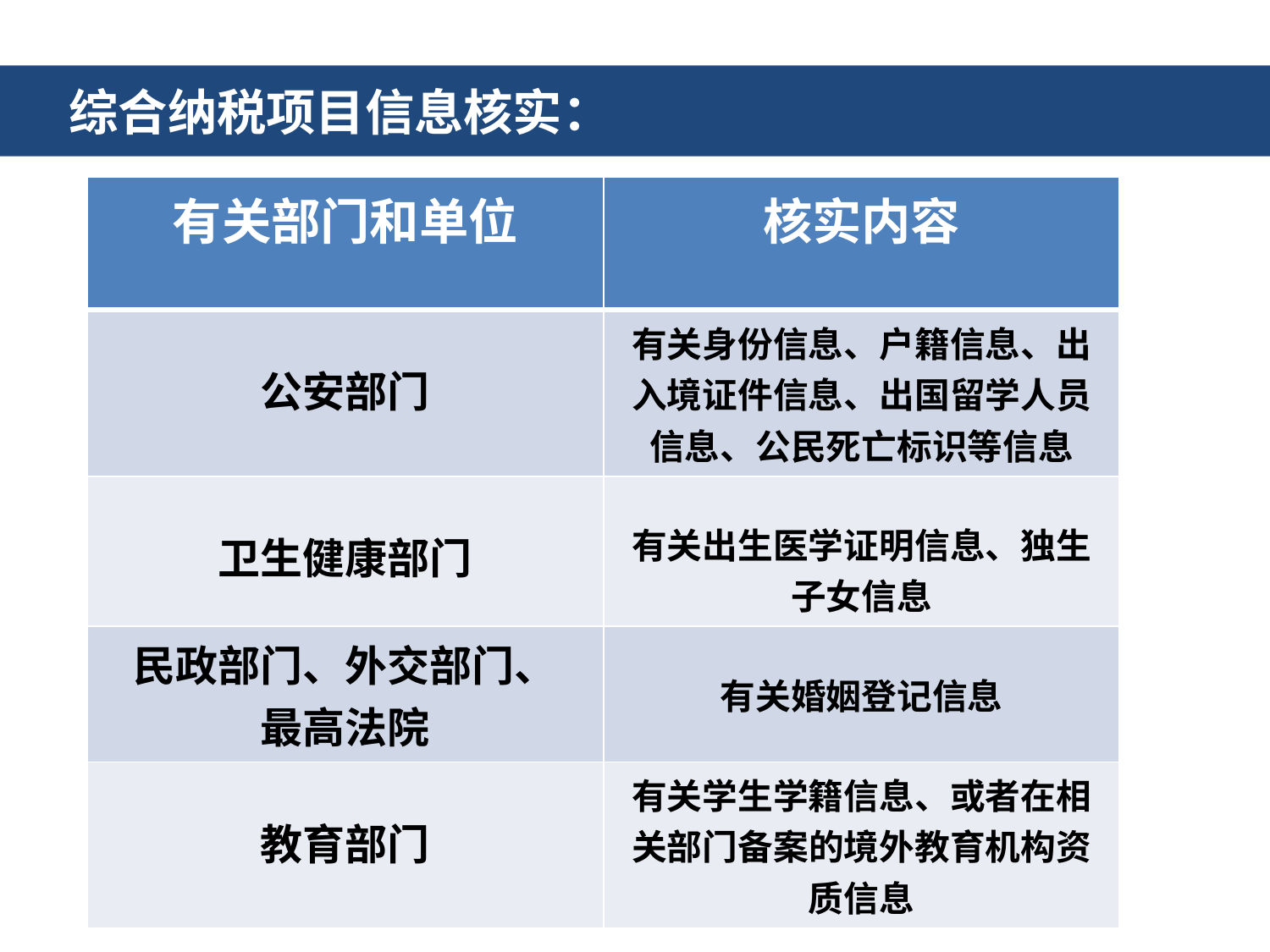

综合纳税项目信息核实：

| 有关部门和单位 | 核实内容 |
| --- | --- |
| 公安部门 | 有关身份信息、户籍信息、出入境证件信息、出国留学人员信息、公民死亡标识等信息 |
| 卫生健康部门 | 有关出生医学证明信息、独生子女信息 |
| 民政部门、外交部门、 最高法院 | 有关婚姻登记信息 |
| 教育部门 | 有关学生学籍信息、或者在相关部门备案的境外教育机构资质信息 |